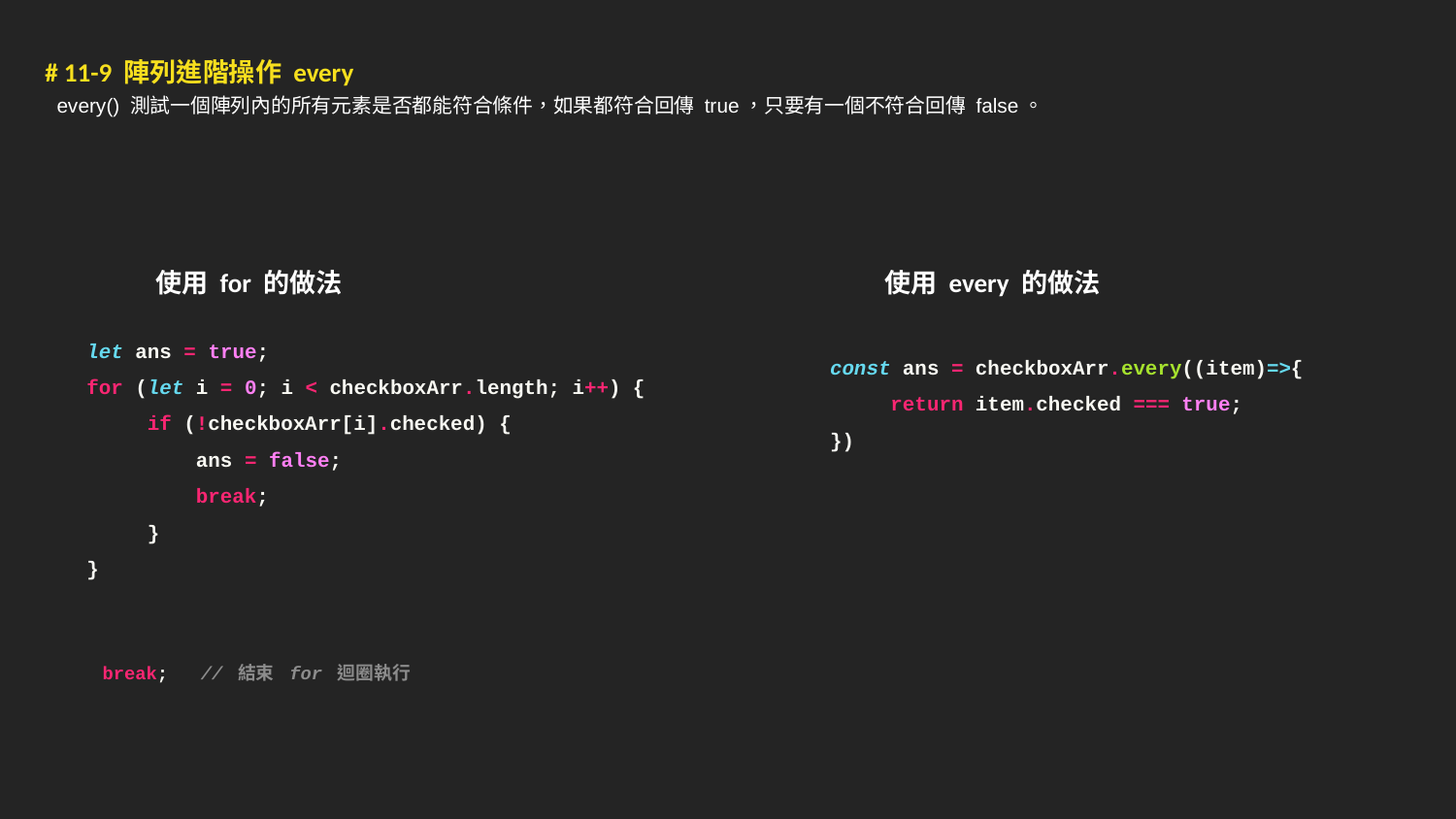

# 11-9 陣列進階操作 every
every() 測試一個陣列內的所有元素是否都能符合條件，如果都符合回傳 true，只要有一個不符合回傳 false。
使用 for 的做法
使用 every 的做法
let ans = true;
for (let i = 0; i < checkboxArr.length; i++) {
     if (!checkboxArr[i].checked) {
         ans = false;
         break;
     }
}
const ans = checkboxArr.every((item)=>{
     return item.checked === true;
})
break;   // 結束 for 迴圈執行